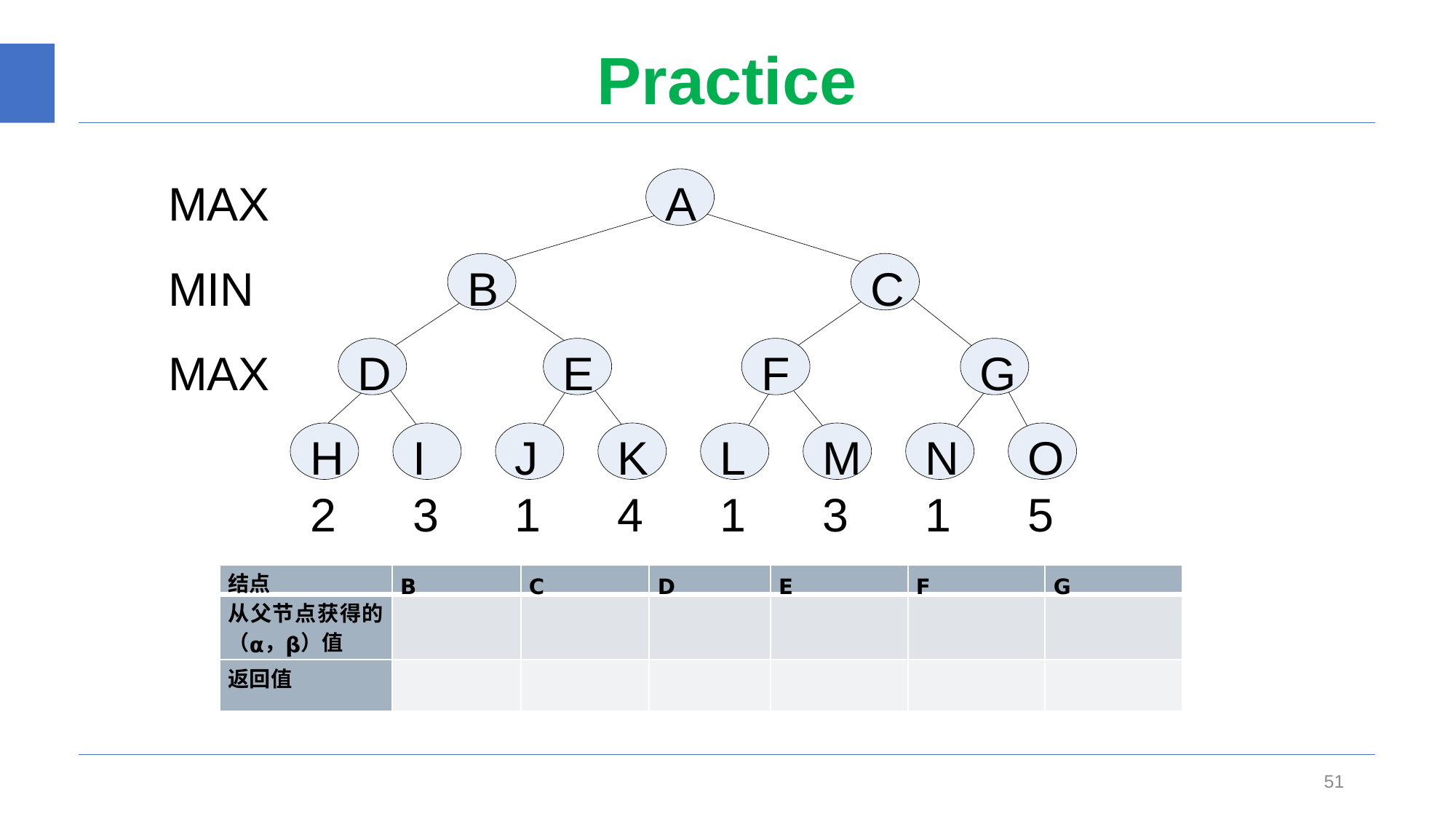

# Practice

MAX
A

MIN
B
C

MAX
D
E
F
G

H
I
J
K
L
M
N
O
2
3
1
4
1
3
1
5

结点
B
C
D
E
F
G

从父节点获得的
（
，
）
值
α
β

返回值

51